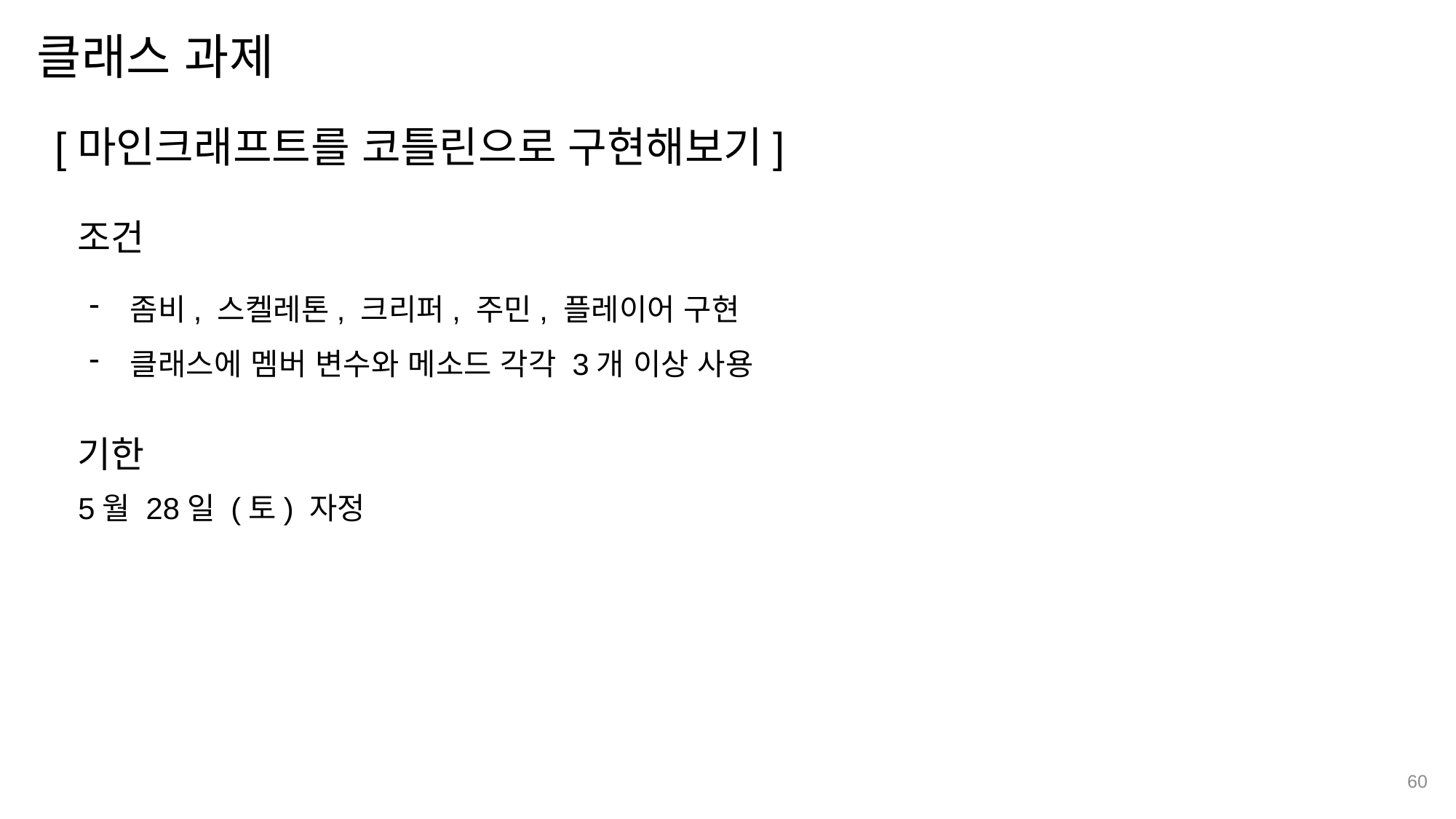

클래스 과제
나눔스퀘어OTF ExtraBold
[마인크래프트를 코틀린으로 구현해보기]
나눔스퀘어OTF Bold
나눔스퀘어OTF
조건
나눔스퀘어
좀비, 스켈레톤, 크리퍼, 주민, 플레이어 구현
클래스에 멤버 변수와 메소드 각각 3개 이상 사용
나눔스퀘어 Light
나눔스퀘어 Light
기한
나눔스퀘어OTF
5월 28일 (토) 자정

60